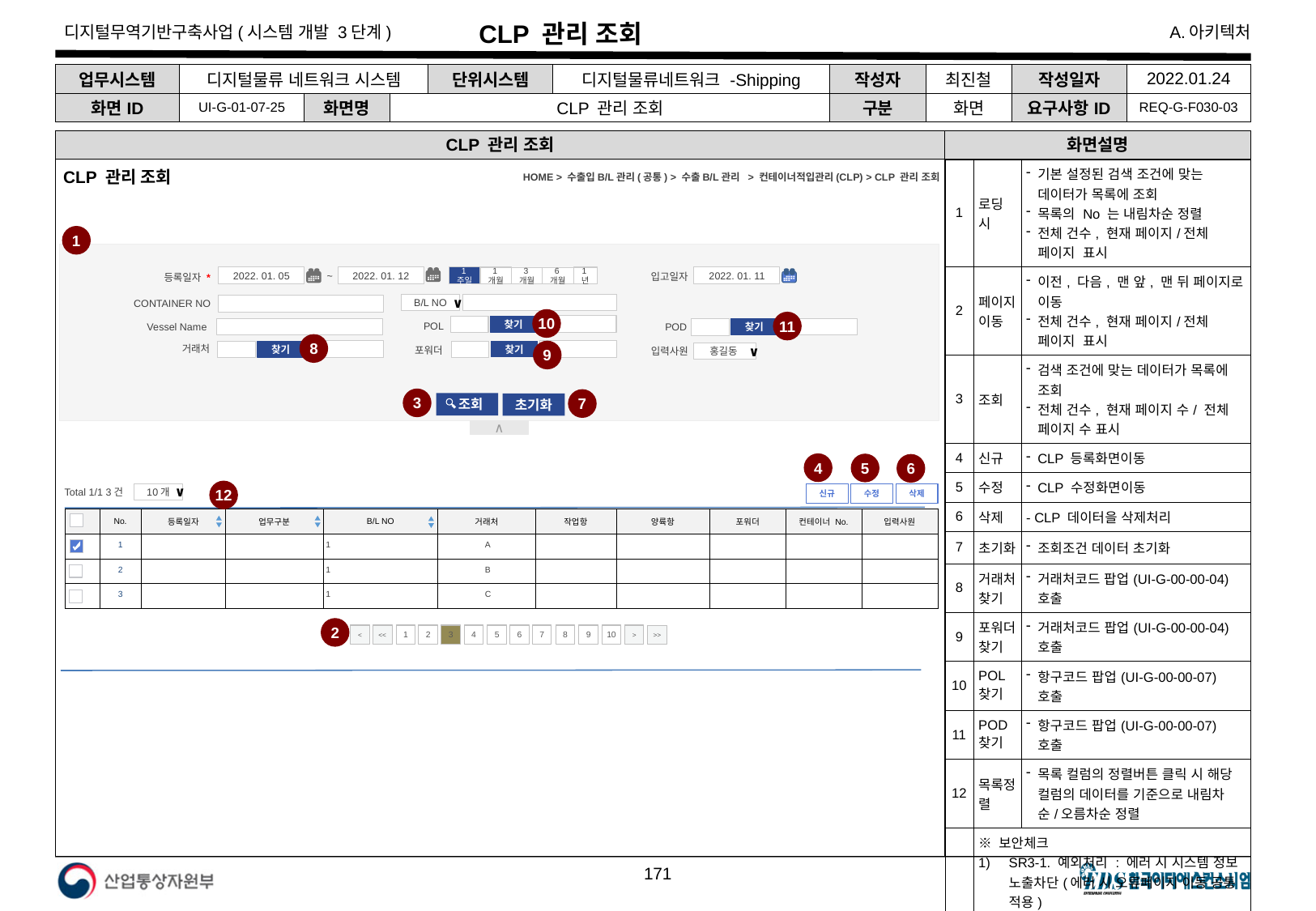

# CLP 관리 조회
| 업무시스템 | 디지털물류 네트워크 시스템 |  |  | 단위시스템 | 디지털물류네트워크 -Shipping | 작성자 | 최진철 | 작성일자 | 2022.01.24 |
| --- | --- | --- | --- | --- | --- | --- | --- | --- | --- |
| 화면ID | UI-G-01-07-25 | 화면명 | CLP 관리 조회 |  |  | 구분 | 화면 | 요구사항ID | REQ-G-F030-03 |
CLP 관리 조회
화면설명

CLP 관리 조회
HOME > 수출입B/L관리(공통) > 수출B/L관리  > 컨테이너적입관리(CLP) > CLP 관리 조회
| 1 | 로딩 시 | 기본 설정된 검색 조건에 맞는 데이터가 목록에 조회 목록의 No 는 내림차순 정렬 전체 건수, 현재 페이지/전체 페이지 표시 |
| --- | --- | --- |
| 2 | 페이지 이동 | 이전, 다음, 맨 앞, 맨 뒤 페이지로 이동 전체 건수, 현재 페이지/전체 페이지 표시 |
| 3 | 조회 | 검색 조건에 맞는 데이터가 목록에 조회 전체 건수, 현재 페이지 수/ 전체 페이지 수 표시 |
| 4 | 신규 | CLP 등록화면이동 |
| 5 | 수정 | CLP 수정화면이동 |
| 6 | 삭제 | - CLP 데이터을 삭제처리 |
| 7 | 초기화 | 조회조건 데이터 초기화 |
| 8 | 거래처 찾기 | 거래처코드 팝업(UI-G-00-00-04) 호출 |
| 9 | 포워더 찾기 | 거래처코드 팝업(UI-G-00-00-04) 호출 |
| 10 | POL찾기 | 항구코드 팝업(UI-G-00-00-07) 호출 |
| 11 | POD찾기 | 항구코드 팝업(UI-G-00-00-07) 호출 |
| 12 | 목록정렬 | 목록 컬럼의 정렬버튼 클릭 시 해당 컬럼의 데이터를 기준으로 내림차순/오름차순 정렬 |
|  | ※ 보안체크 SR3-1. 예외처리 : 에러 시 시스템 정보 노출차단(에러 시 오류페이지 이동 공통 적용) |  |

1

∧
등록일자 *
입고일자
1주일
2022. 01. 11

2022. 01. 05
~
2022. 01. 12

1년
1개월
6개월
3개월
CONTAINER NO
B/L NO
∨

10
11
POL

Vessel Name
POD
찾기

찾기
8
거래처
포워더

9
입력사원

찾기
찾기
홍길동
∨
3
7
 조회

초기화
4
5
6
12
Total 1/1 3건
10개
∨
신규
삭제
수정
▲
▼
▲
▼
|  | No. | 등록일자 | 업무구분 | B/L NO | 거래처 | 작업항 | 양륙항 | 포워더 | 컨테이너 No. | 입력사원 |
| --- | --- | --- | --- | --- | --- | --- | --- | --- | --- | --- |
|  | 1 |  |  | 1 | A |  |  |  |  |  |
|  | 2 |  |  | 1 | B |  |  |  |  |  |
|  | 3 |  |  | 1 | C |  |  |  |  |  |

2
<
<<
1
2
3
4
5
6
7
8
9
10
>
>>